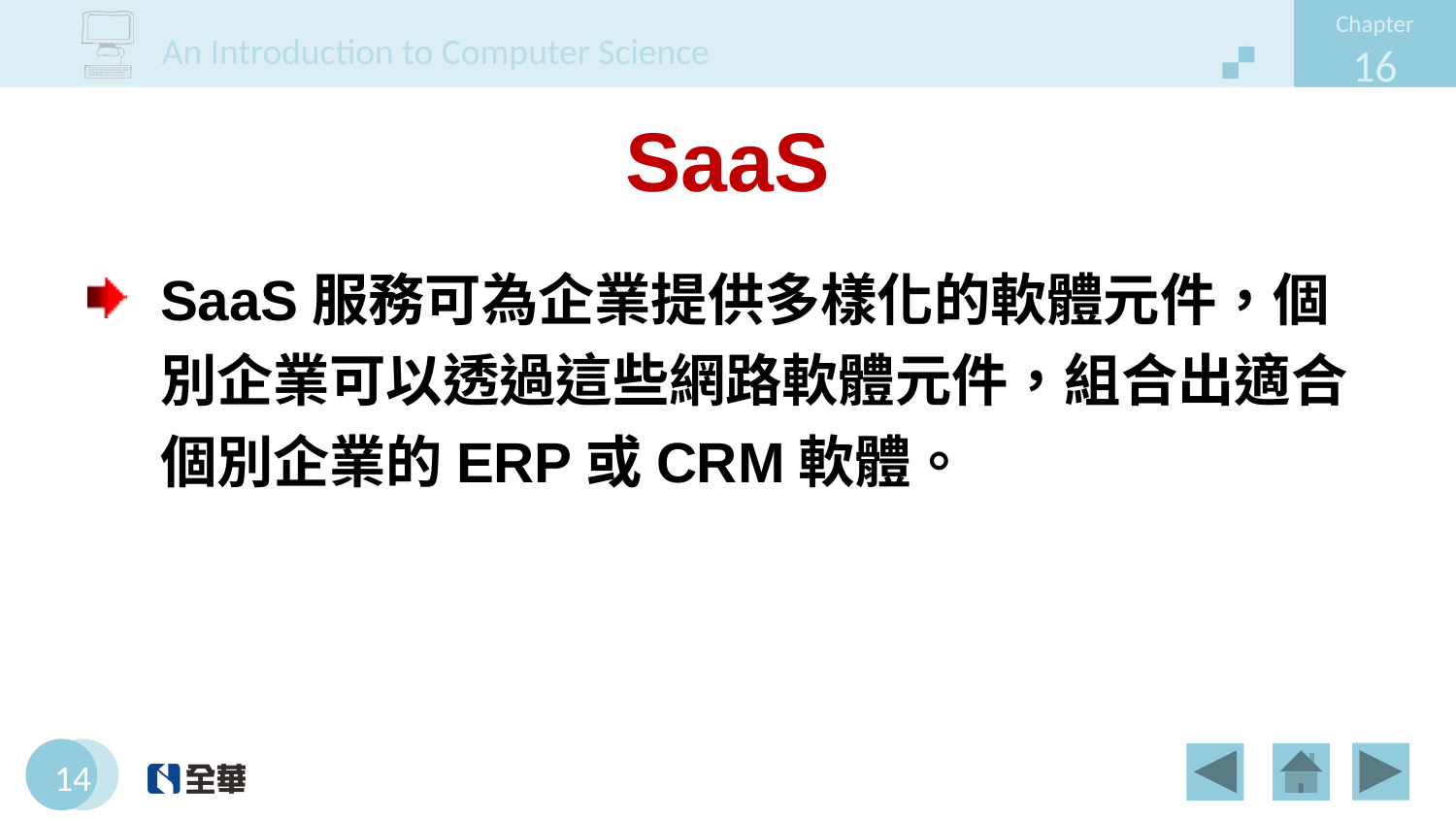

# SaaS
SaaS服務可為企業提供多樣化的軟體元件，個別企業可以透過這些網路軟體元件，組合出適合個別企業的ERP或CRM軟體。